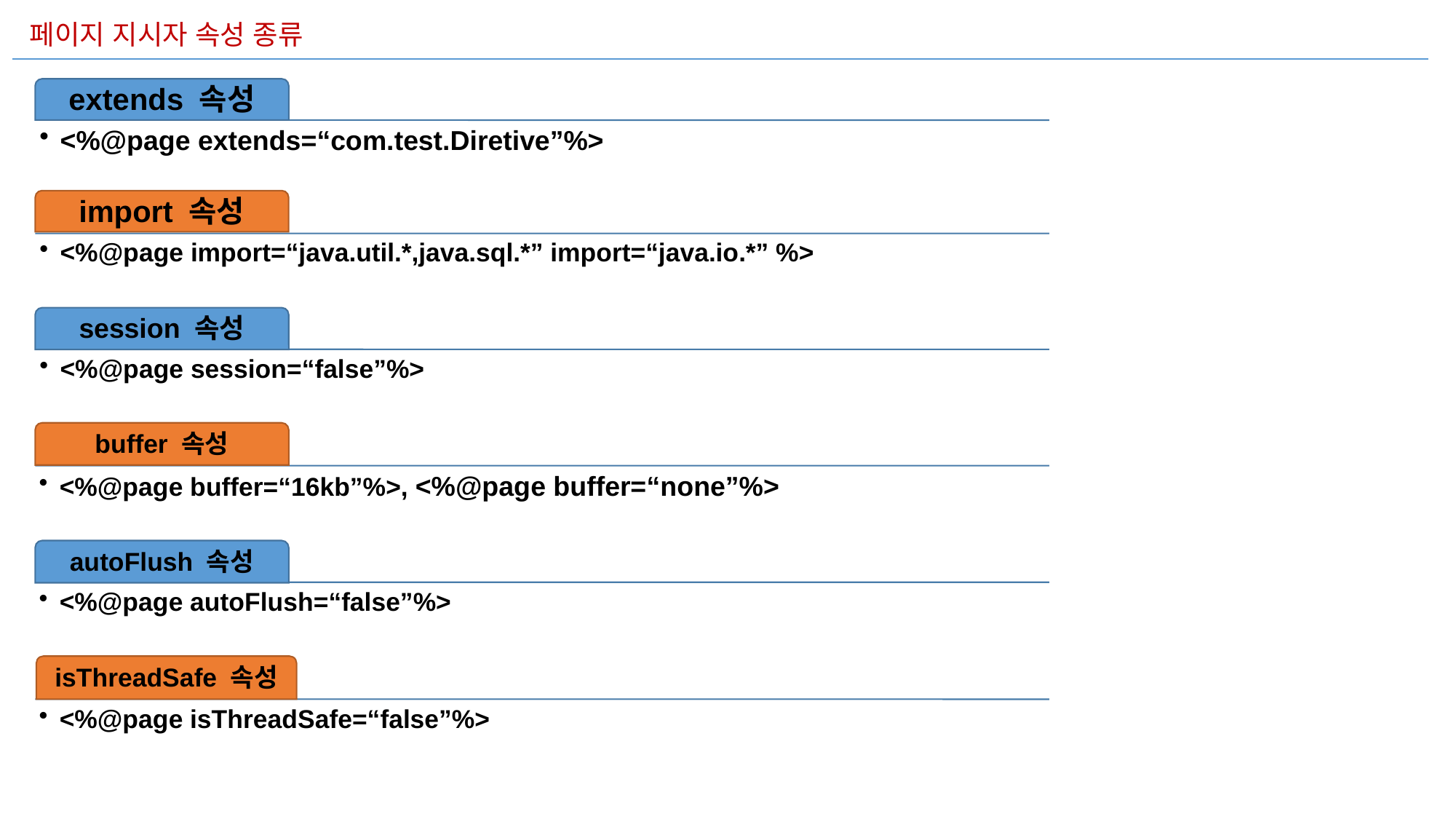

페이지 지시자 속성 종류

extends 속성
<%@page extends=“com.test.Diretive”%>

import 속성
<%@page import=“java.util.*,java.sql.*” import=“java.io.*” %>

session 속성
<%@page session=“false”%>

buffer 속성
<%@page buffer=“16kb”%>, <%@page buffer=“none”%>

autoFlush 속성
<%@page autoFlush=“false”%>

isThreadSafe 속성
<%@page isThreadSafe=“false”%>